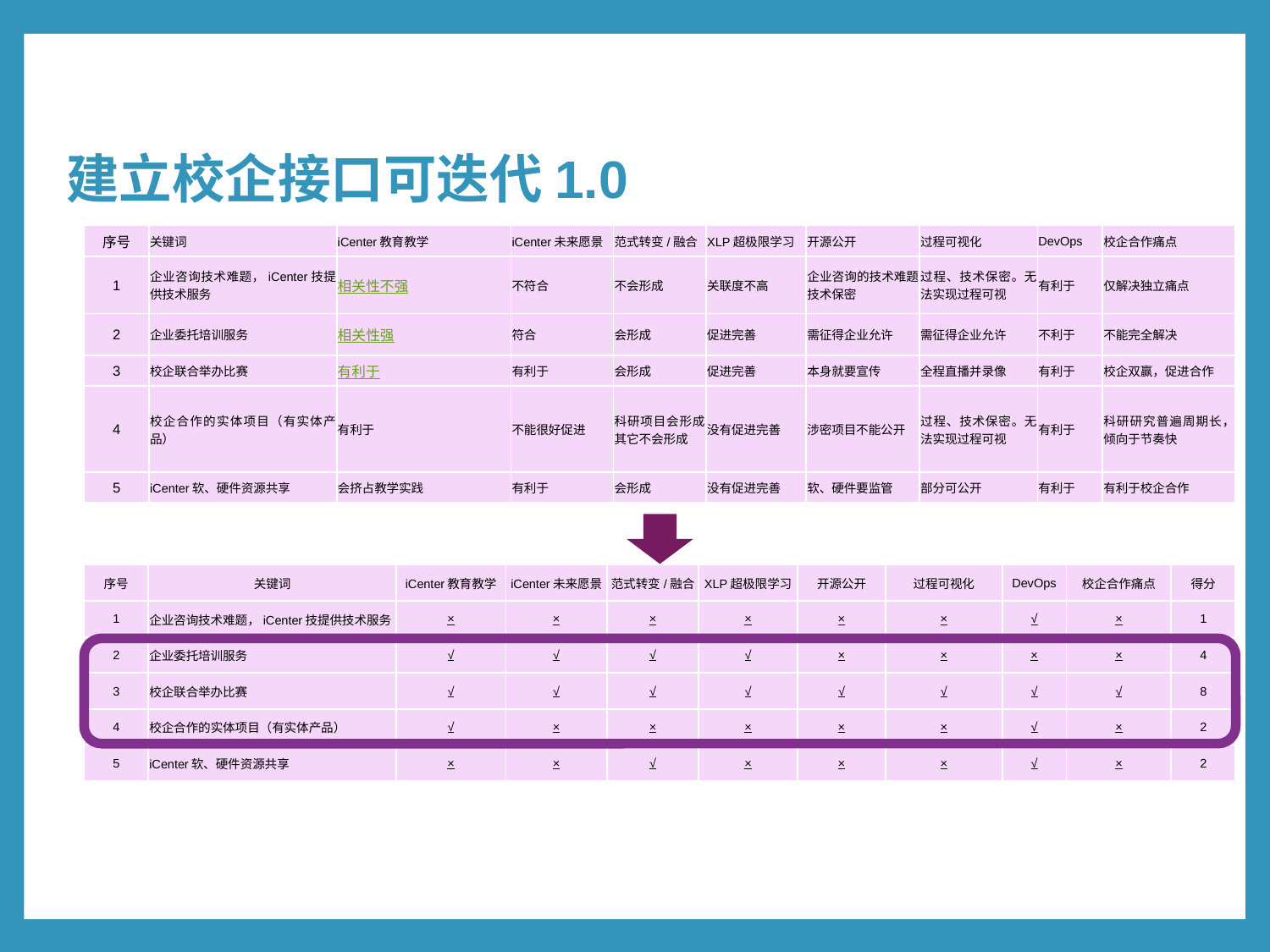

# 建立校企接口可迭代1.0
| 序号 | 关键词 | iCenter教育教学 | iCenter未来愿景 | 范式转变/融合 | XLP超极限学习 | 开源公开 | 过程可视化 | DevOps | 校企合作痛点 |
| --- | --- | --- | --- | --- | --- | --- | --- | --- | --- |
| 1 | 企业咨询技术难题，iCenter技提供技术服务 | 相关性不强 | 不符合 | 不会形成 | 关联度不高 | 企业咨询的技术难题，技术保密 | 过程、技术保密。无法实现过程可视 | 有利于 | 仅解决独立痛点 |
| 2 | 企业委托培训服务 | 相关性强 | 符合 | 会形成 | 促进完善 | 需征得企业允许 | 需征得企业允许 | 不利于 | 不能完全解决 |
| 3 | 校企联合举办比赛 | 有利于 | 有利于 | 会形成 | 促进完善 | 本身就要宣传 | 全程直播并录像 | 有利于 | 校企双赢，促进合作 |
| 4 | 校企合作的实体项目（有实体产品） | 有利于 | 不能很好促进 | 科研项目会形成，其它不会形成 | 没有促进完善 | 涉密项目不能公开 | 过程、技术保密。无法实现过程可视 | 有利于 | 科研研究普遍周期长，倾向于节奏快 |
| 5 | iCenter软、硬件资源共享 | 会挤占教学实践 | 有利于 | 会形成 | 没有促进完善 | 软、硬件要监管 | 部分可公开 | 有利于 | 有利于校企合作 |

| 序号 | 关键词 | iCenter教育教学 | iCenter未来愿景 | 范式转变/融合 | XLP超极限学习 | 开源公开 | 过程可视化 | DevOps | 校企合作痛点 | 得分 |
| --- | --- | --- | --- | --- | --- | --- | --- | --- | --- | --- |
| 1 | 企业咨询技术难题，iCenter技提供技术服务 | × | × | × | × | × | × | √ | × | 1 |
| 2 | 企业委托培训服务 | √ | √ | √ | √ | × | × | × | × | 4 |
| 3 | 校企联合举办比赛 | √ | √ | √ | √ | √ | √ | √ | √ | 8 |
| 4 | 校企合作的实体项目（有实体产品） | √ | × | × | × | × | × | √ | × | 2 |
| 5 | iCenter软、硬件资源共享 | × | × | √ | × | × | × | √ | × | 2 |